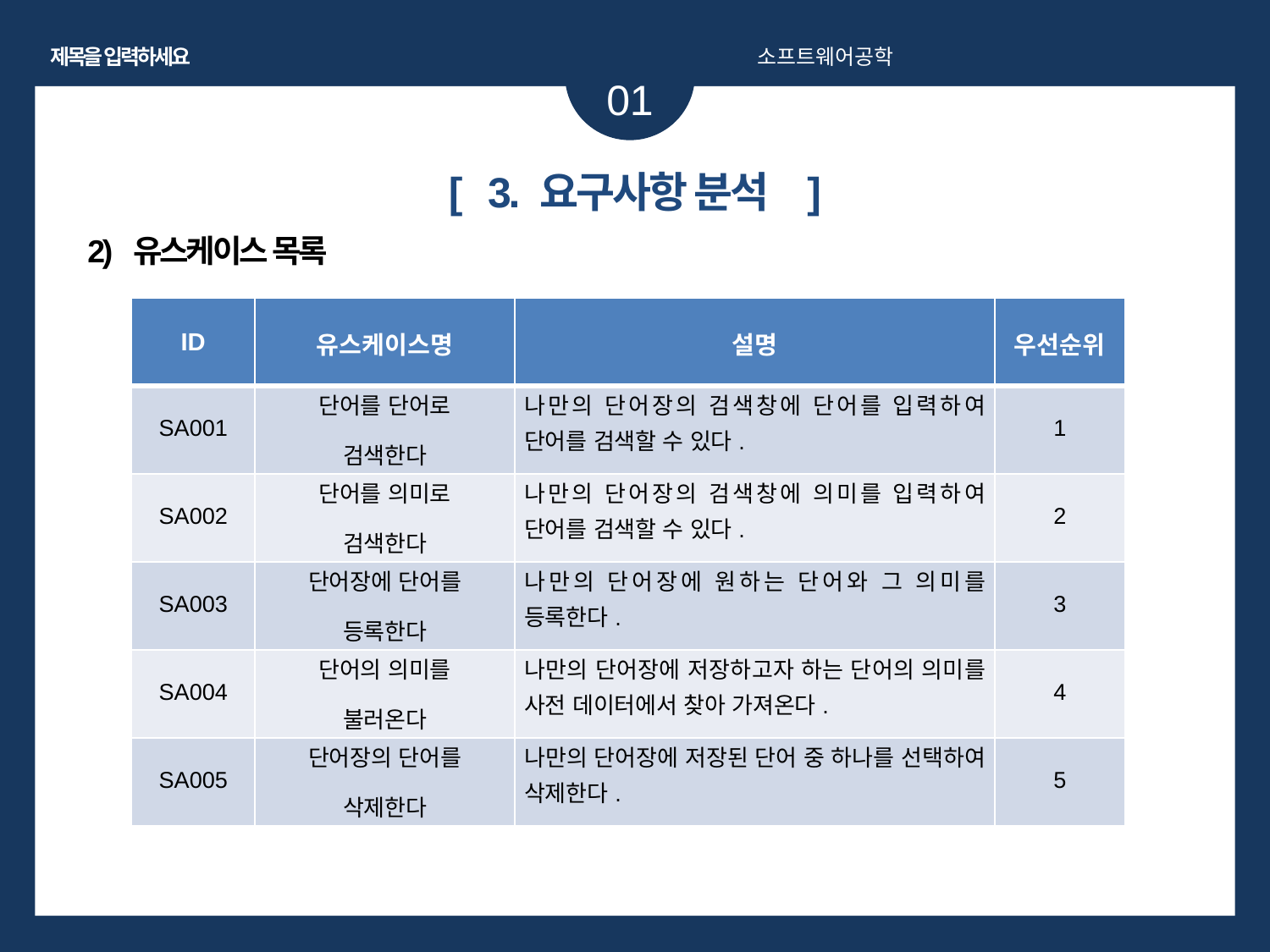

제목을 입력하세요
소프트웨어공학
01

[   3. 요구사항 분석   ]
2)  유스케이스 목록
| ID | 유스케이스명 | 설명 | 우선순위 |
| --- | --- | --- | --- |
| SA001 | 단어를 단어로 검색한다 | 나만의 단어장의 검색창에 단어를 입력하여 단어를 검색할 수 있다. | 1 |
| SA002 | 단어를 의미로 검색한다 | 나만의 단어장의 검색창에 의미를 입력하여 단어를 검색할 수 있다. | 2 |
| SA003 | 단어장에 단어를 등록한다 | 나만의 단어장에 원하는 단어와 그 의미를 등록한다. | 3 |
| SA004 | 단어의 의미를 불러온다 | 나만의 단어장에 저장하고자 하는 단어의 의미를 사전 데이터에서 찾아 가져온다. | 4 |
| SA005 | 단어장의 단어를 삭제한다 | 나만의 단어장에 저장된 단어 중 하나를 선택하여 삭제한다. | 5 |